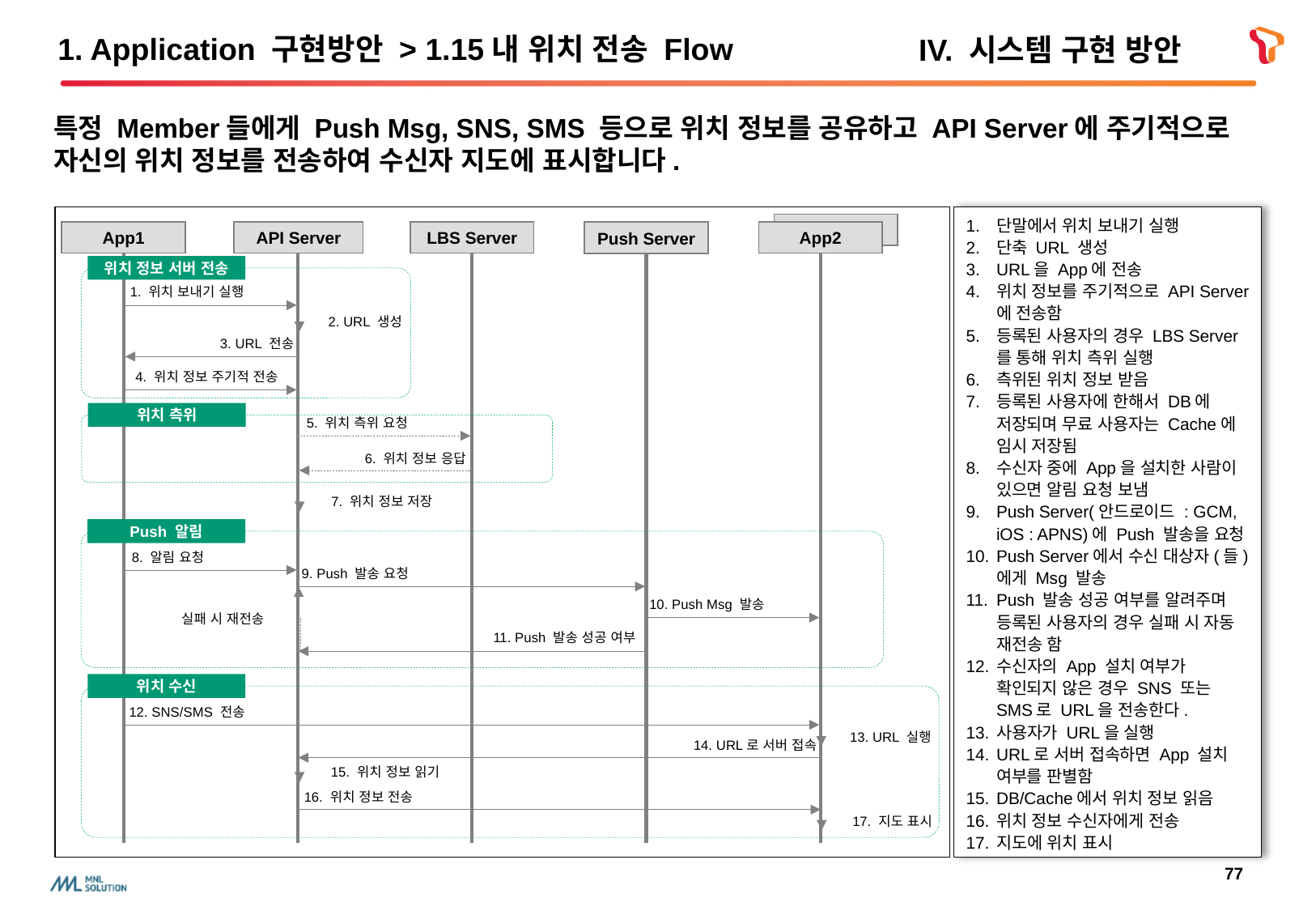

# 1. Application 구현방안 > 1.15내 위치 전송 Flow
IV. 시스템 구현 방안
특정 Member들에게 Push Msg, SNS, SMS 등으로 위치 정보를 공유하고 API Server에 주기적으로 자신의 위치 정보를 전송하여 수신자 지도에 표시합니다.

단말에서 위치 보내기 실행
단축 URL 생성
URL을 App에 전송
위치 정보를 주기적으로 API Server에 전송함
등록된 사용자의 경우 LBS Server를 통해 위치 측위 실행
측위된 위치 정보 받음
등록된 사용자에 한해서 DB에 저장되며 무료 사용자는 Cache에 임시 저장됨
수신자 중에 App을 설치한 사람이 있으면 알림 요청 보냄
Push Server(안드로이드 : GCM, iOS : APNS)에 Push 발송을 요청
Push Server에서 수신 대상자(들)에게 Msg 발송
Push 발송 성공 여부를 알려주며 등록된 사용자의 경우 실패 시 자동 재전송 함
수신자의 App 설치 여부가 확인되지 않은 경우 SNS 또는 SMS로 URL을 전송한다.
사용자가 URL을 실행
URL로 서버 접속하면 App 설치 여부를 판별함
DB/Cache에서 위치 정보 읽음
위치 정보 수신자에게 전송
지도에 위치 표시
App3
API Server
App1
App2
LBS Server
Push Server
위치 정보 서버 전송

1. 위치 보내기 실행
2. URL 생성
3. URL 전송
4. 위치 정보 주기적 전송
위치 측위
5. 위치 측위 요청

6. 위치 정보 응답
7. 위치 정보 저장
Push 알림

8. 알림 요청
9. Push 발송 요청
10. Push Msg 발송
실패 시 재전송
11. Push 발송 성공 여부
위치 수신

12. SNS/SMS 전송
13. URL 실행
14. URL로 서버 접속
15. 위치 정보 읽기
16. 위치 정보 전송
17. 지도 표시